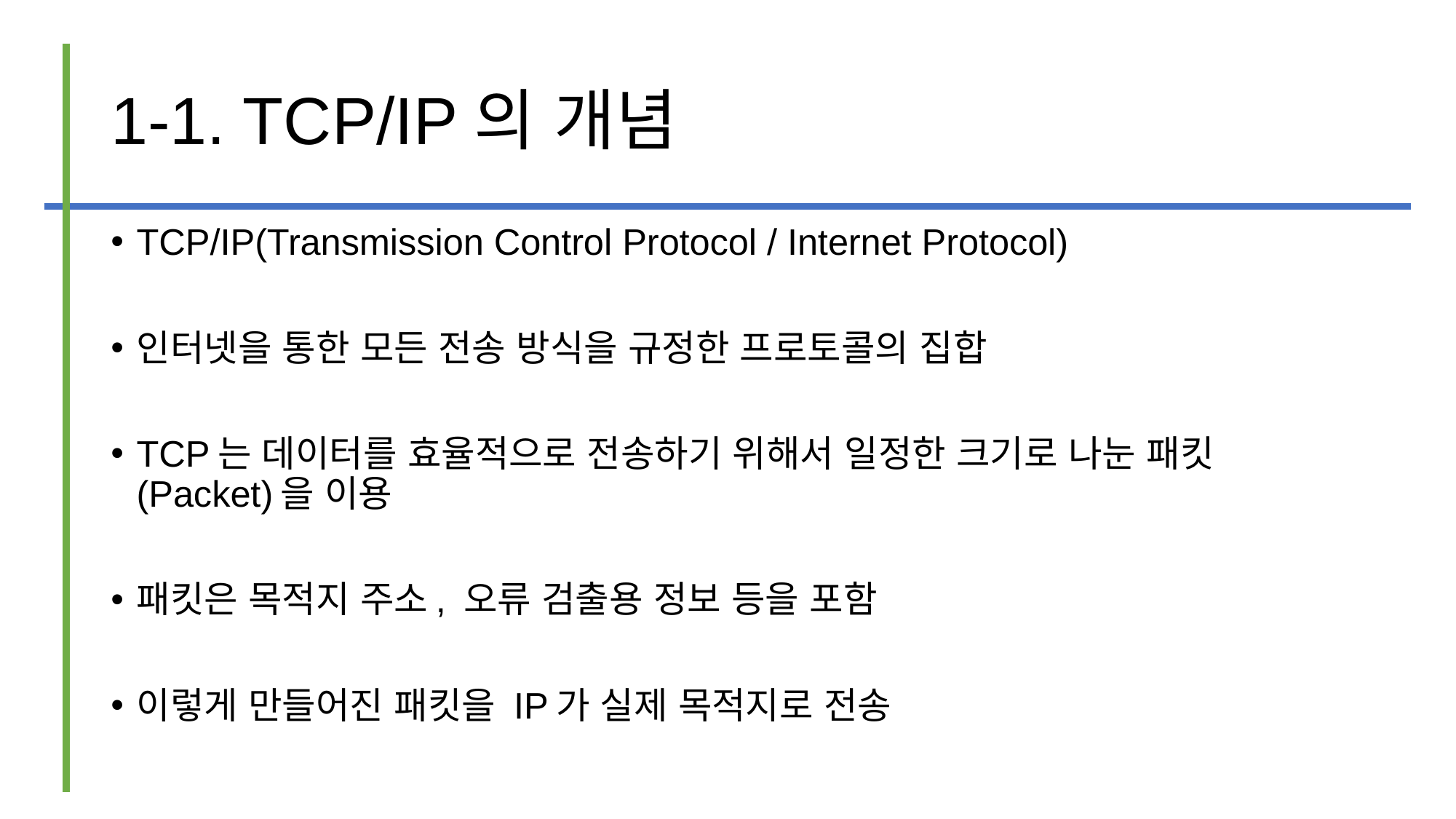

# 1-1. TCP/IP의 개념
TCP/IP(Transmission Control Protocol / Internet Protocol)

인터넷을 통한 모든 전송 방식을 규정한 프로토콜의 집합

TCP는 데이터를 효율적으로 전송하기 위해서 일정한 크기로 나눈 패킷(Packet)을 이용

패킷은 목적지 주소, 오류 검출용 정보 등을 포함

이렇게 만들어진 패킷을 IP가 실제 목적지로 전송